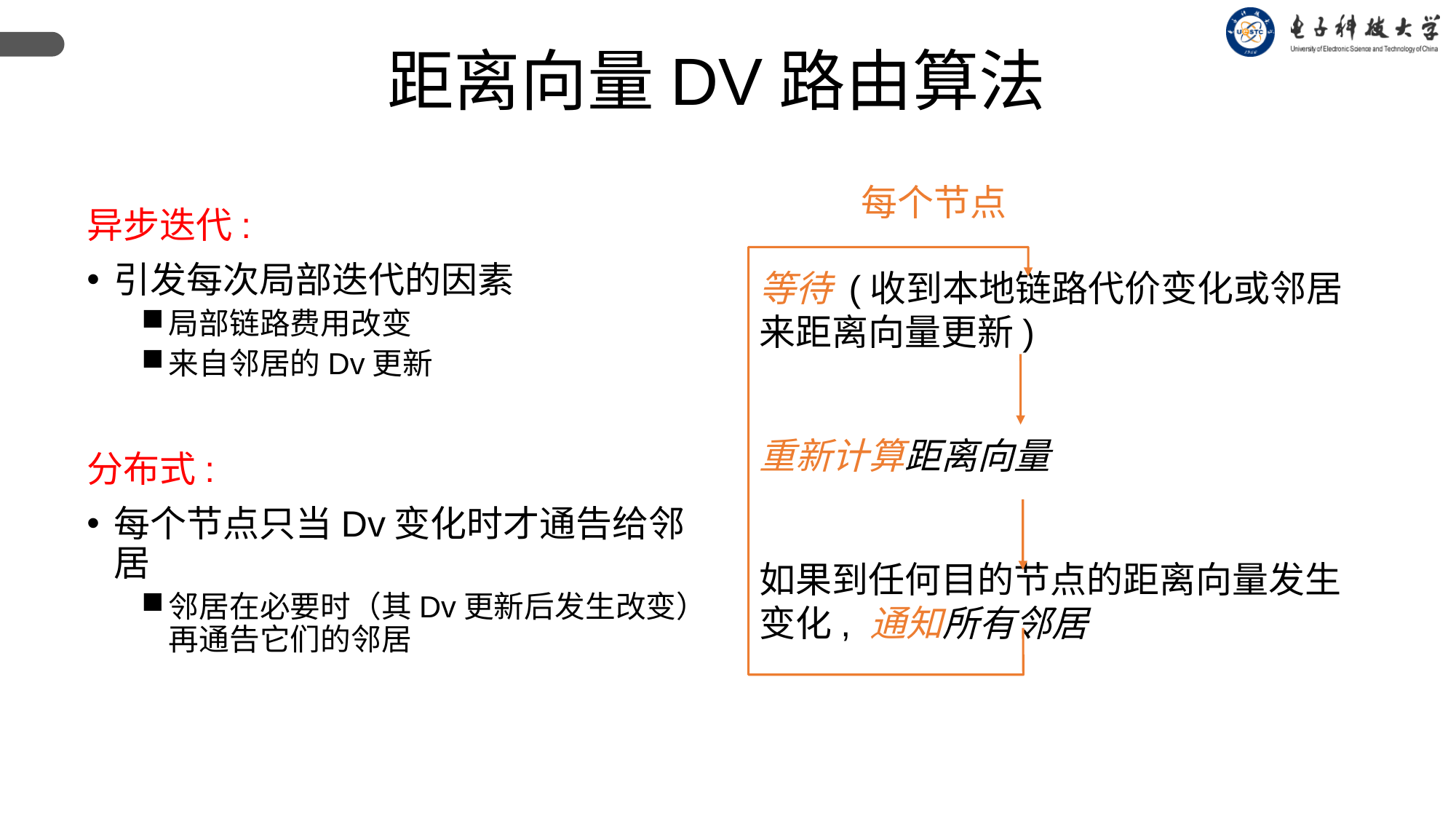

距离向量DV路由算法
每个节点

等待 (收到本地链路代价变化或邻居来距离向量更新)

重新计算距离向量

如果到任何目的节点的距离向量发生变化, 通知所有邻居

异步迭代:
引发每次局部迭代的因素
局部链路费用改变
来自邻居的Dv更新

分布式:
每个节点只当Dv变化时才通告给邻居
邻居在必要时（其Dv更新后发生改变）再通告它们的邻居